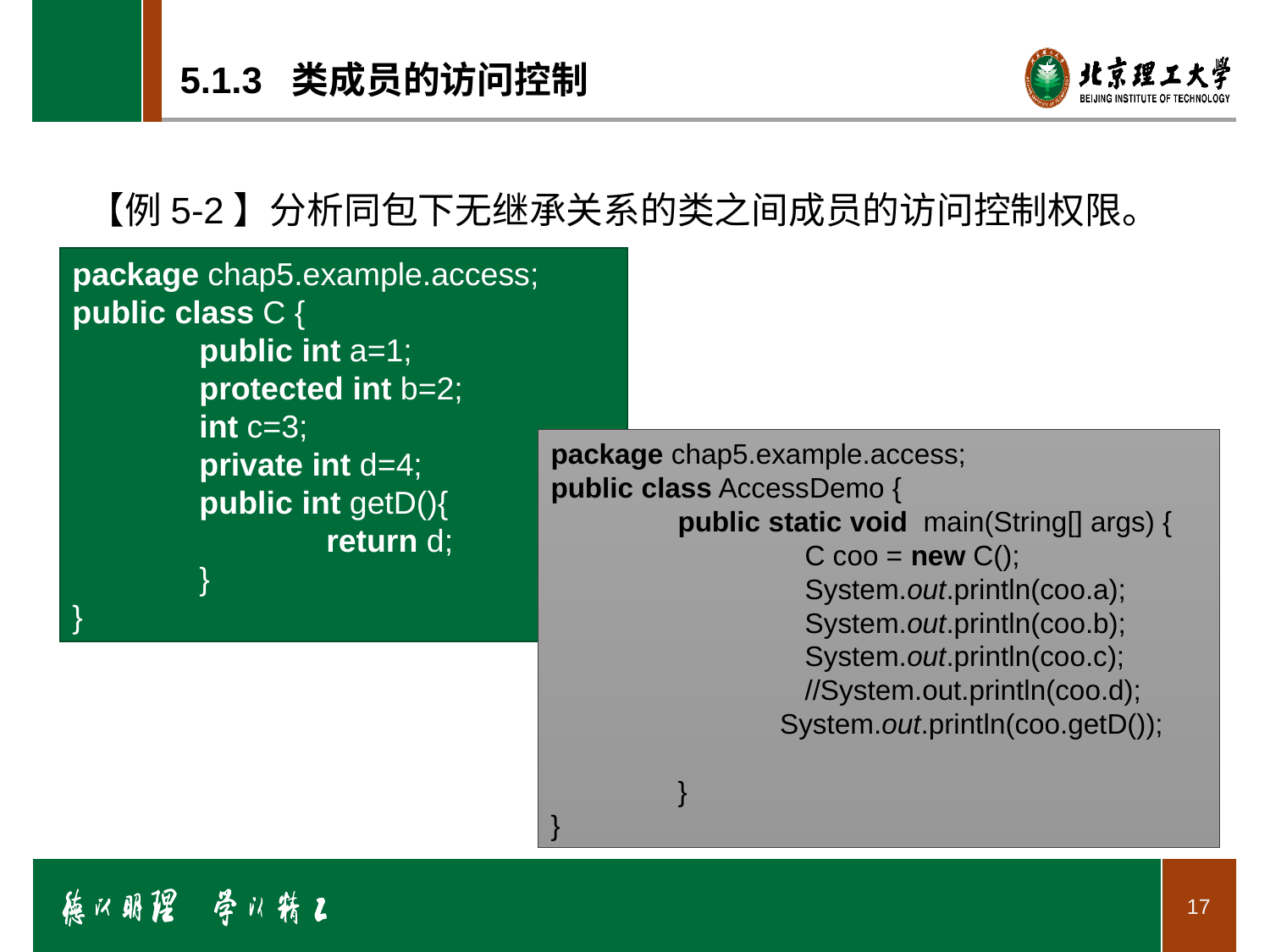

# 5.1.3  类成员的访问控制
【例5-2】分析同包下无继承关系的类之间成员的访问控制权限。
package chap5.example.access;
public class C {
	public int a=1;
	protected int b=2;
	int c=3;
	private int d=4;
	public int getD(){
		return d;
	}
}
package chap5.example.access;
public class AccessDemo {
	public static void  main(String[] args) {
		C coo = new C();
		System.out.println(coo.a);
		System.out.println(coo.b);
		System.out.println(coo.c);
		//System.out.println(coo.d);
 	             System.out.println(coo.getD());
	}
}